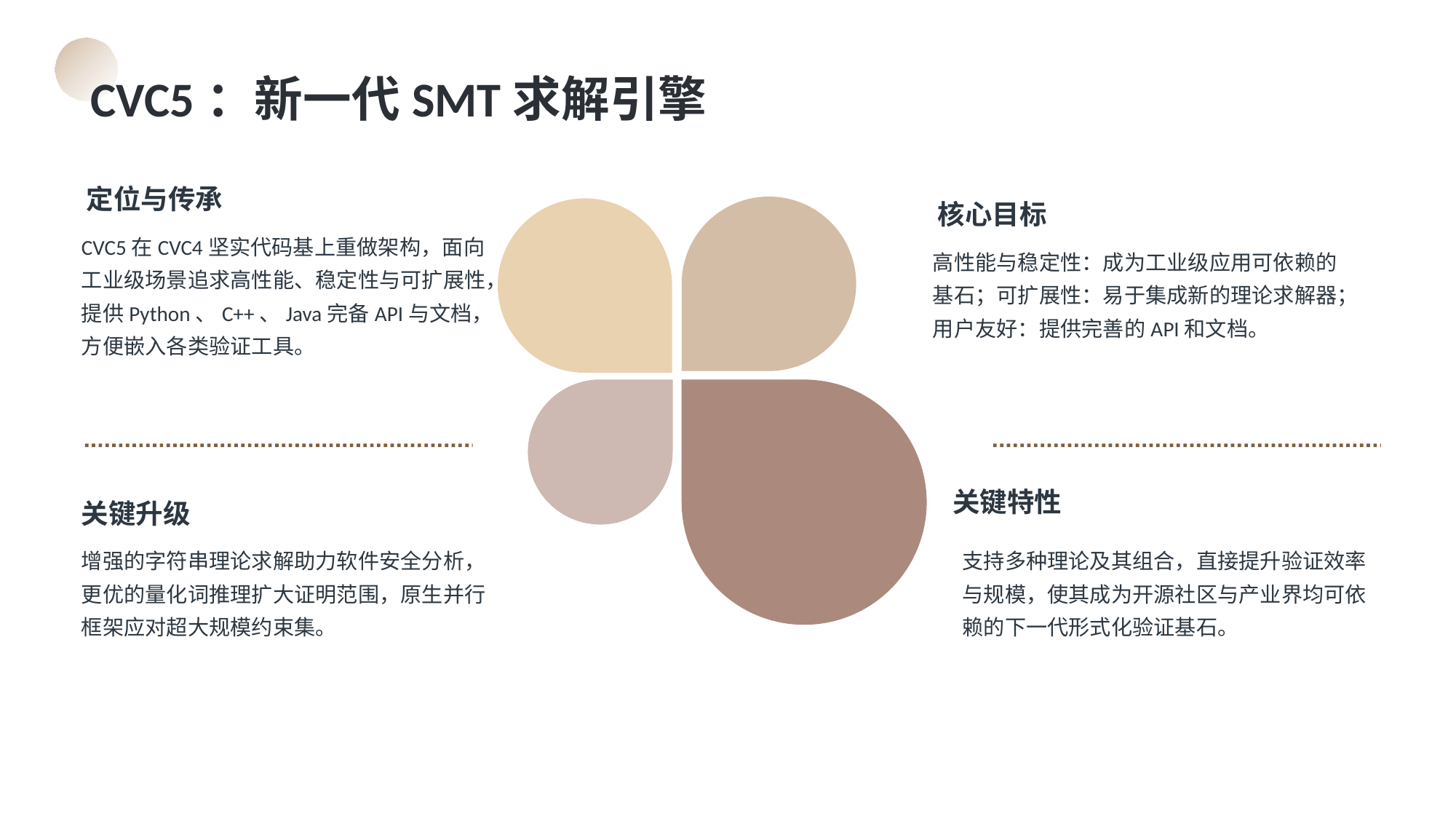

CVC5：新一代SMT求解引擎
定位与传承
核心目标

CVC5在CVC4坚实代码基上重做架构，面向工业级场景追求高性能、稳定性与可扩展性，提供Python、C++、Java完备API与文档，方便嵌入各类验证工具。
高性能与稳定性：成为工业级应用可依赖的基石；可扩展性：易于集成新的理论求解器；用户友好：提供完善的API和文档。

关键特性
关键升级
增强的字符串理论求解助力软件安全分析，更优的量化词推理扩大证明范围，原生并行框架应对超大规模约束集。
支持多种理论及其组合，直接提升验证效率与规模，使其成为开源社区与产业界均可依赖的下一代形式化验证基石。